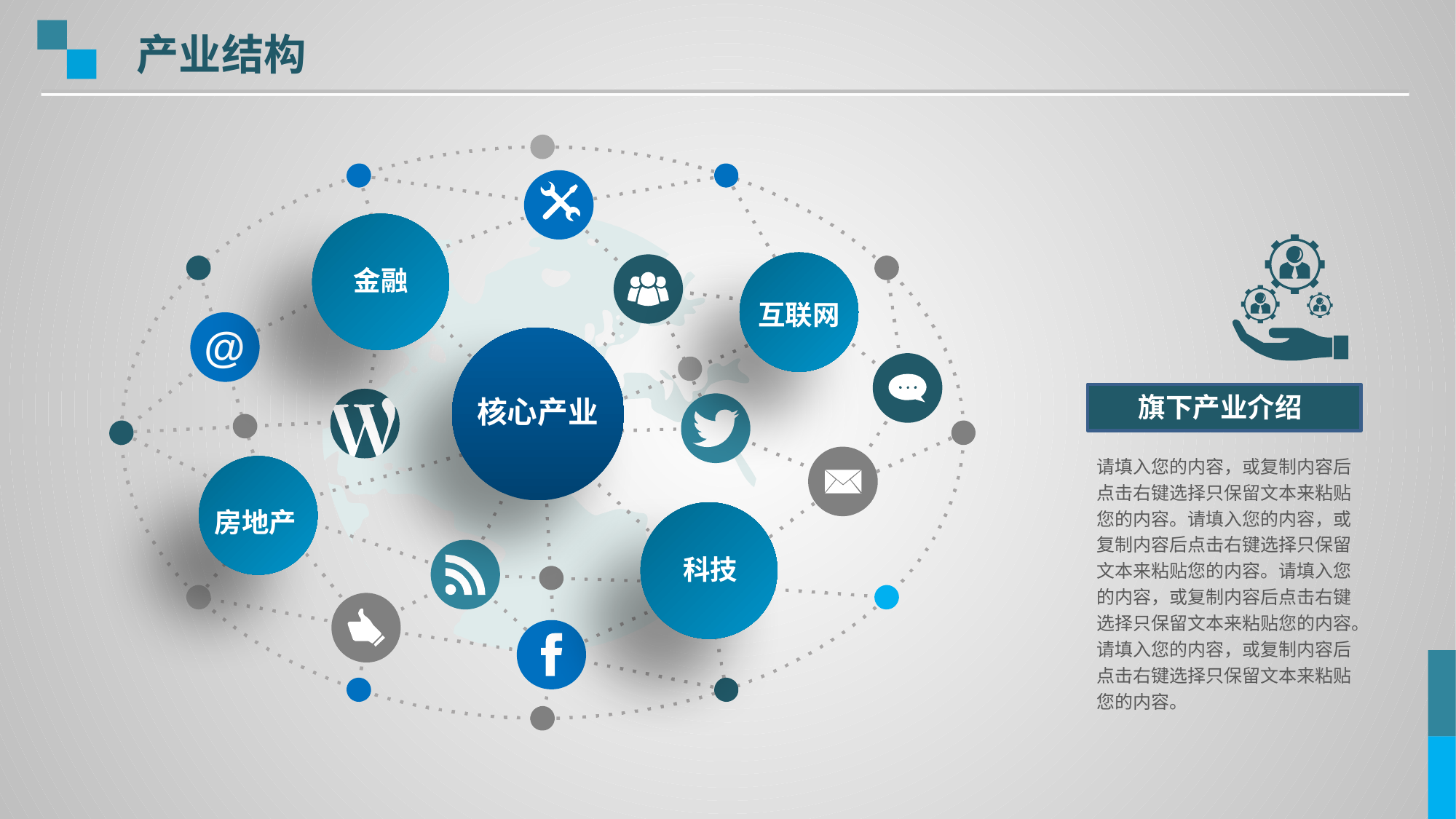

产业结构

@

金融

互联网

核心产业

旗下产业介绍
请填入您的内容，或复制内容后点击右键选择只保留文本来粘贴您的内容。请填入您的内容，或复制内容后点击右键选择只保留文本来粘贴您的内容。请填入您的内容，或复制内容后点击右键选择只保留文本来粘贴您的内容。请填入您的内容，或复制内容后点击右键选择只保留文本来粘贴您的内容。

房地产

科技